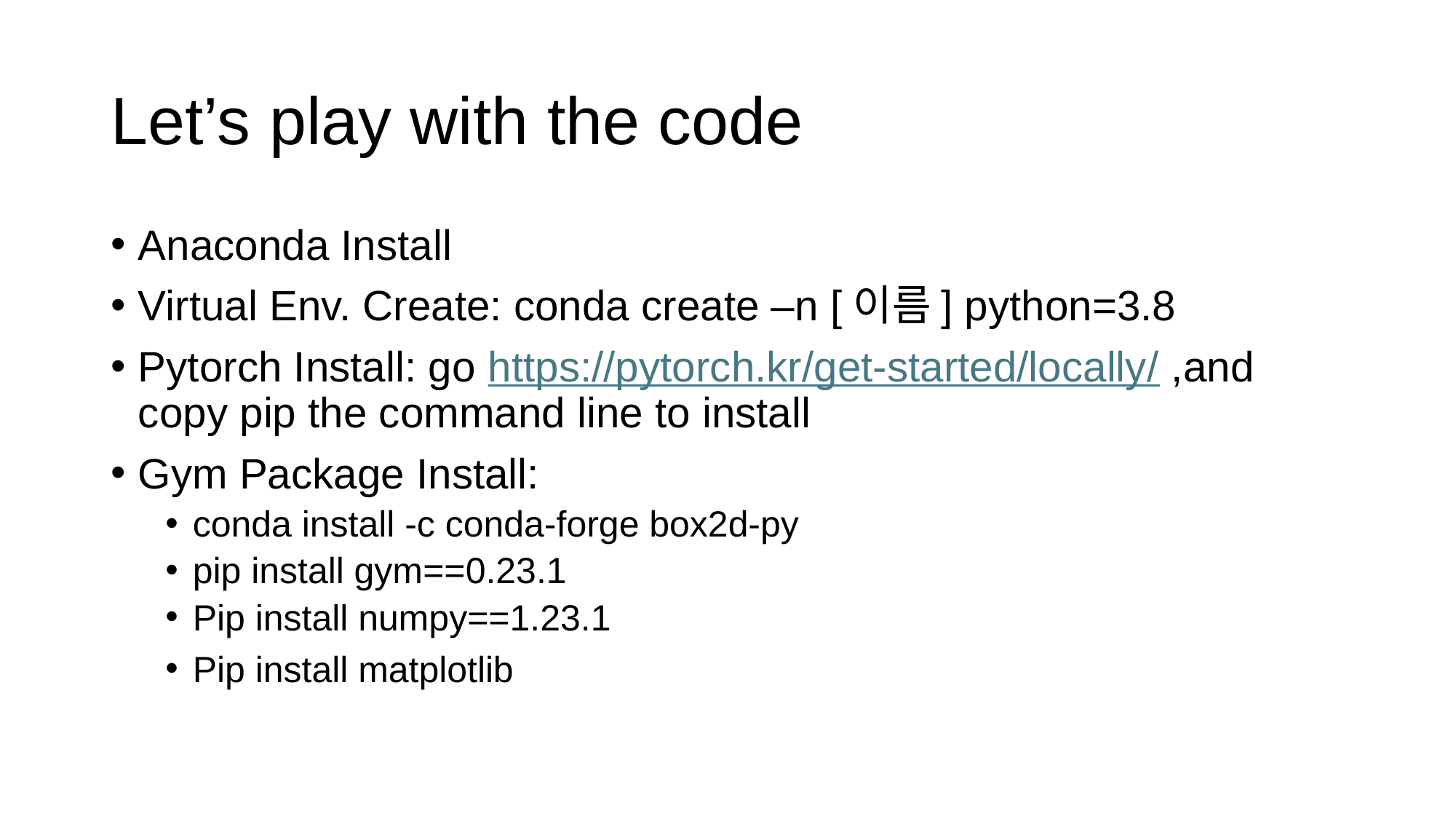

# Let’s play with the code
Anaconda Install
Virtual Env. Create: conda create –n [이름] python=3.8
Pytorch Install: go https://pytorch.kr/get-started/locally/ ,and  copy pip the command line to install
Gym Package Install:
conda install -c conda-forge box2d-py
pip install gym==0.23.1
Pip install numpy==1.23.1
Pip install matplotlib